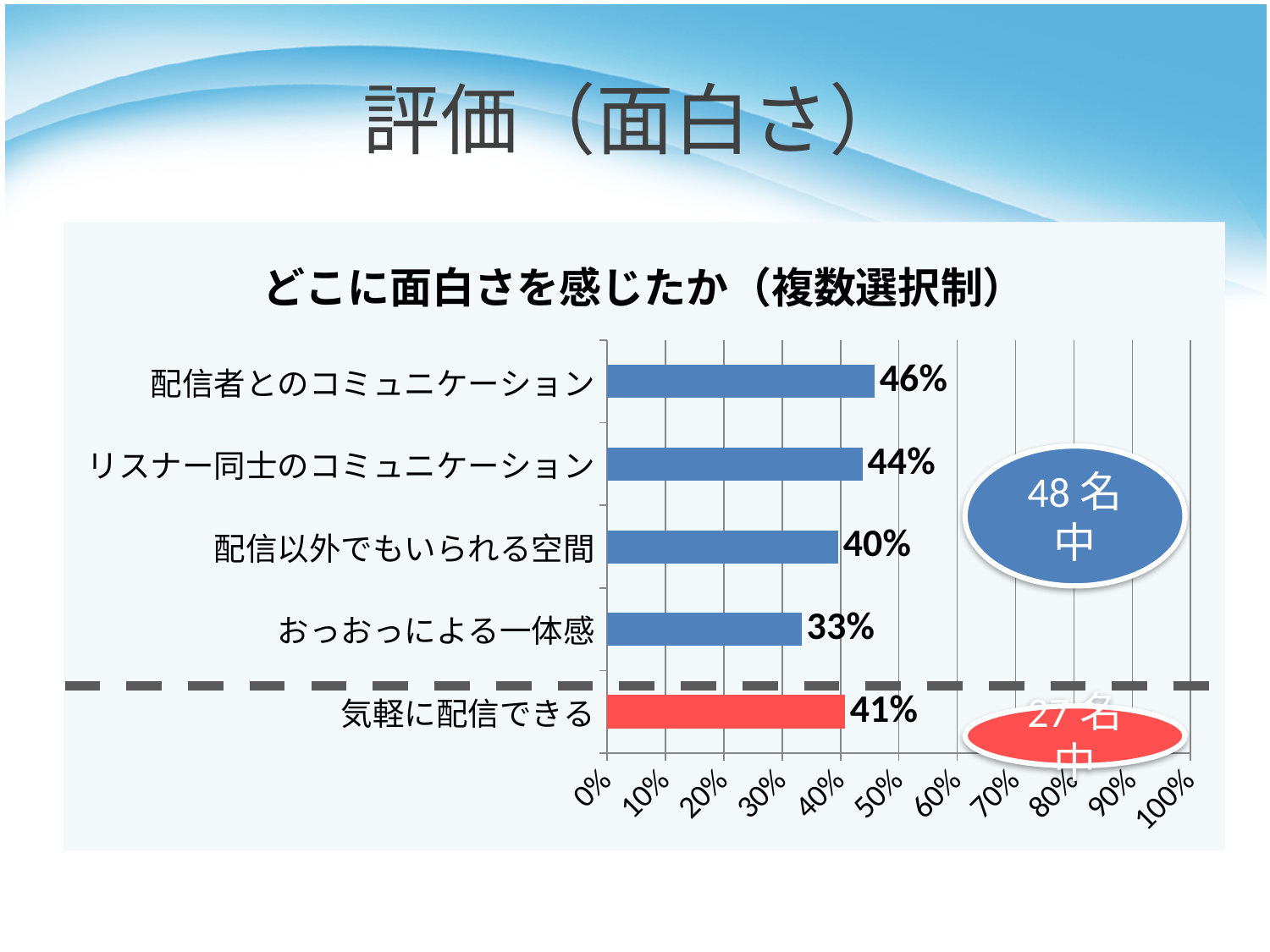

# 評価（面白さ）

### Chart: どこに面白さを感じたか（複数選択制）

| Category | どこに面白さを感じたか |
|---|---|
| 気軽に配信できる | 0.4074074074074074 |
| おっおっによる一体感 | 0.3333333333333333 |
| 配信以外でもいられる空間 | 0.3958333333333333 |
| リスナー同士のコミュニケーション | 0.43750000000000117 |
| 配信者とのコミュニケーション | 0.45833333333333326 |
48名中
27名中